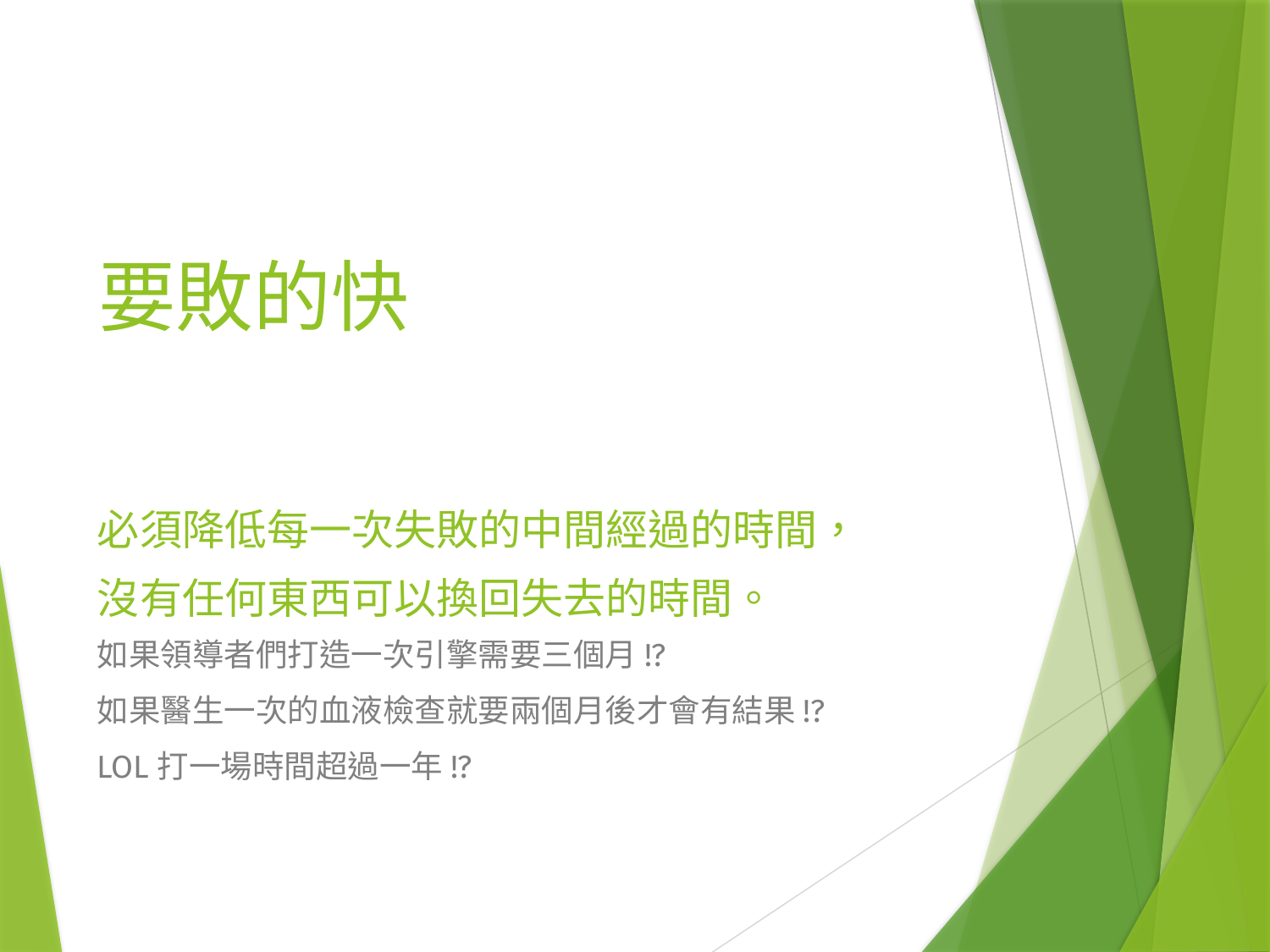

# 要敗的快
必須降低每一次失敗的中間經過的時間，
沒有任何東西可以換回失去的時間。
如果領導者們打造一次引擎需要三個月!?
如果醫生一次的血液檢查就要兩個月後才會有結果!?
LOL打一場時間超過一年!?